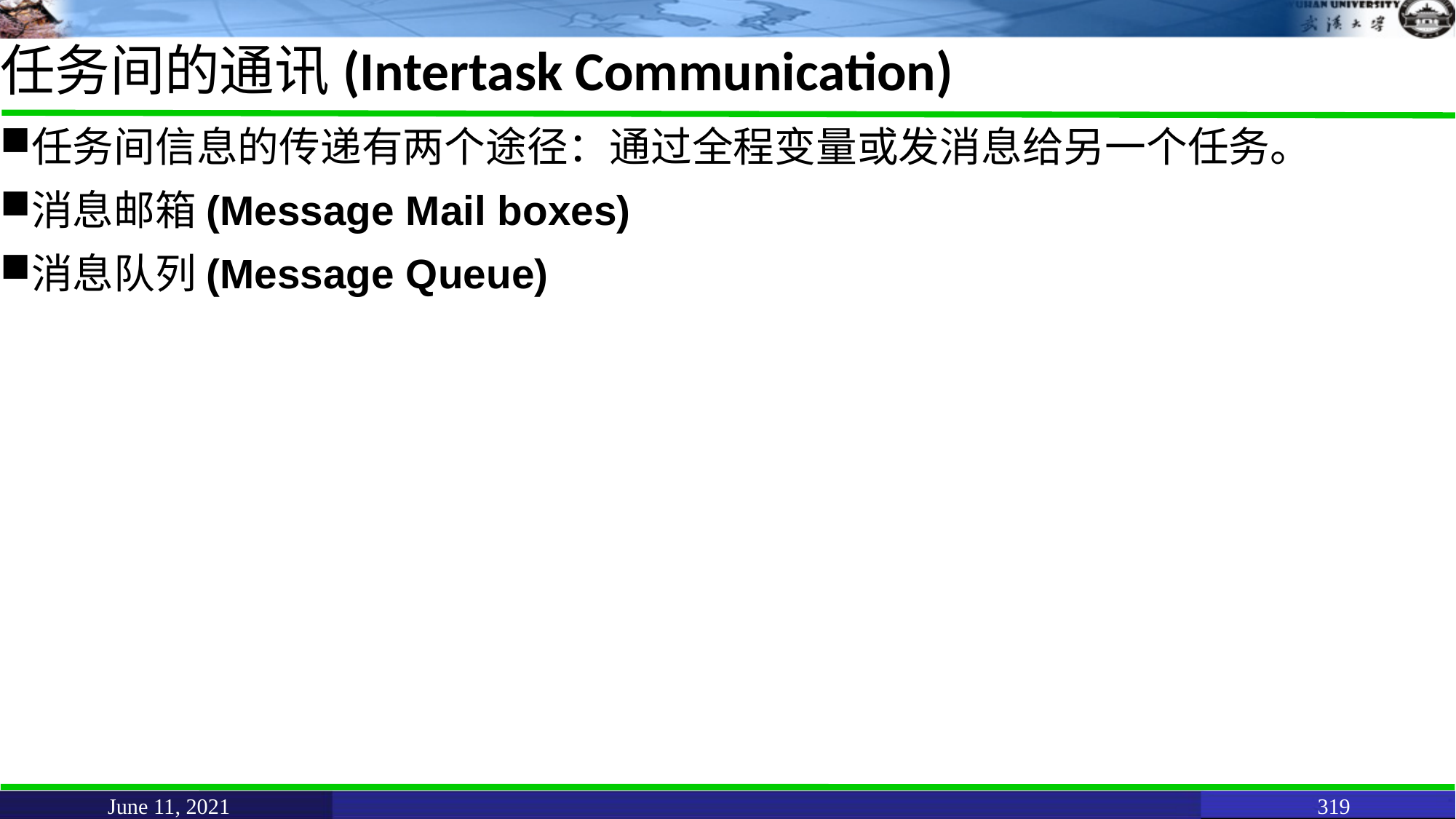

# 任务间的通讯(Intertask Communication)
任务间信息的传递有两个途径：通过全程变量或发消息给另一个任务。
消息邮箱(Message Mail boxes)
消息队列(Message Queue)
June 11, 2021

319